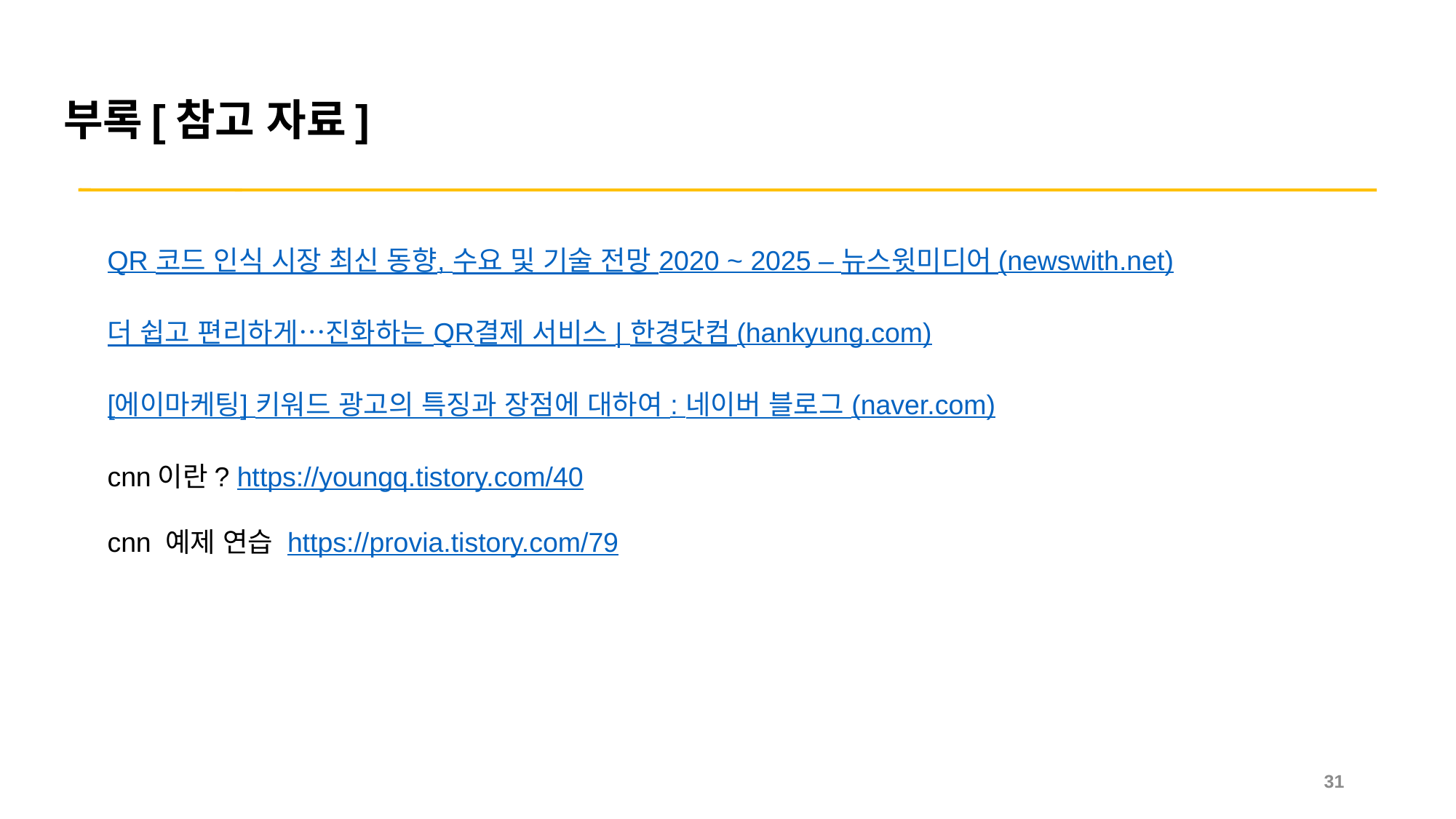

# 부록[참고 자료]

QR 코드 인식 시장 최신 동향, 수요 및 기술 전망 2020 ~ 2025 – 뉴스윗미디어 (newswith.net)

더 쉽고 편리하게…진화하는 QR결제 서비스 | 한경닷컴 (hankyung.com)

[에이마케팅] 키워드 광고의 특징과 장점에 대하여 : 네이버 블로그 (naver.com)

cnn이란? https://youngq.tistory.com/40

cnn 예제 연습 https://provia.tistory.com/79

31